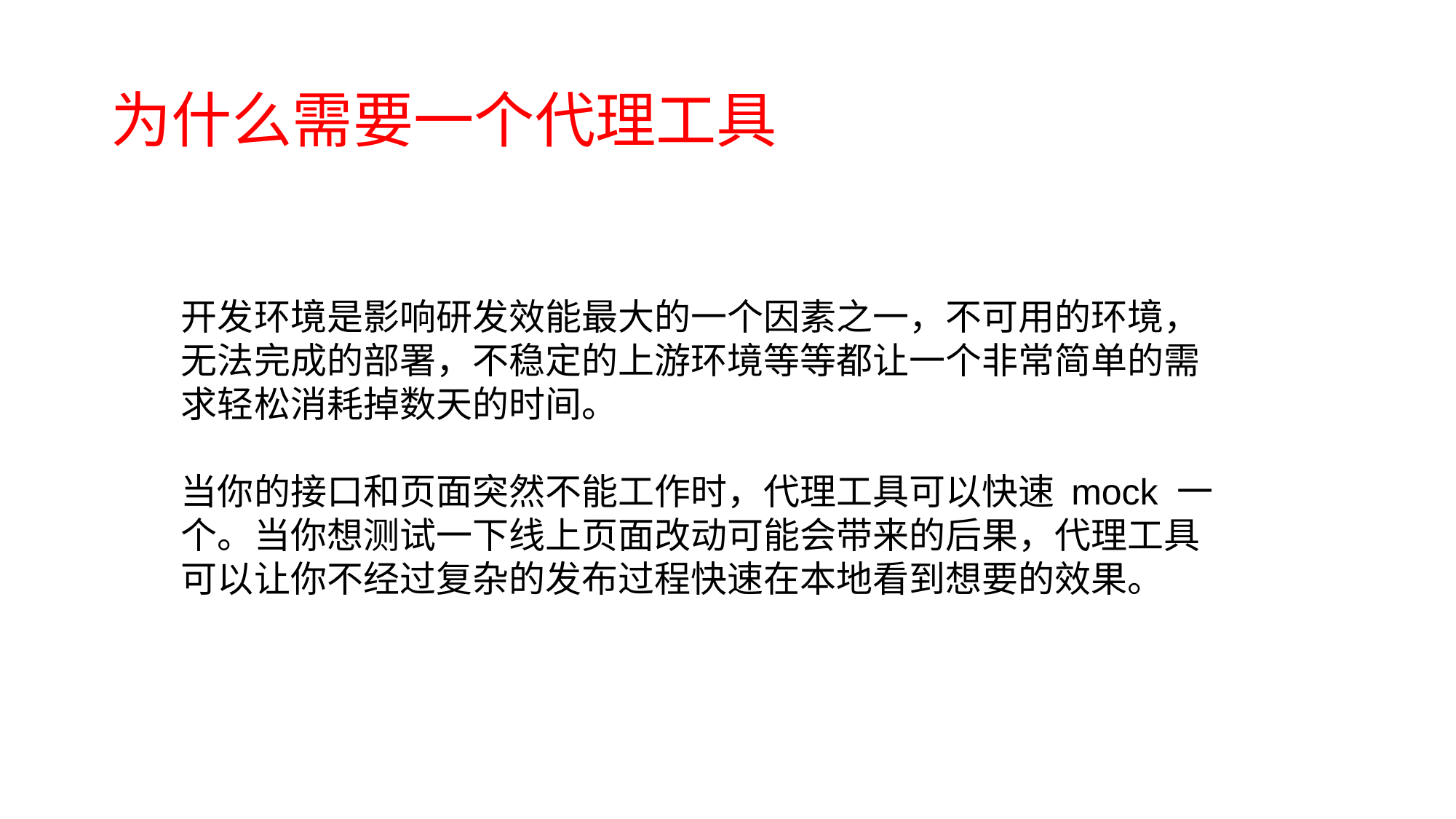

# 为什么需要一个代理工具
开发环境是影响研发效能最大的一个因素之一，不可用的环境，无法完成的部署，不稳定的上游环境等等都让一个非常简单的需求轻松消耗掉数天的时间。

当你的接口和页面突然不能工作时，代理工具可以快速 mock 一个。当你想测试一下线上页面改动可能会带来的后果，代理工具可以让你不经过复杂的发布过程快速在本地看到想要的效果。